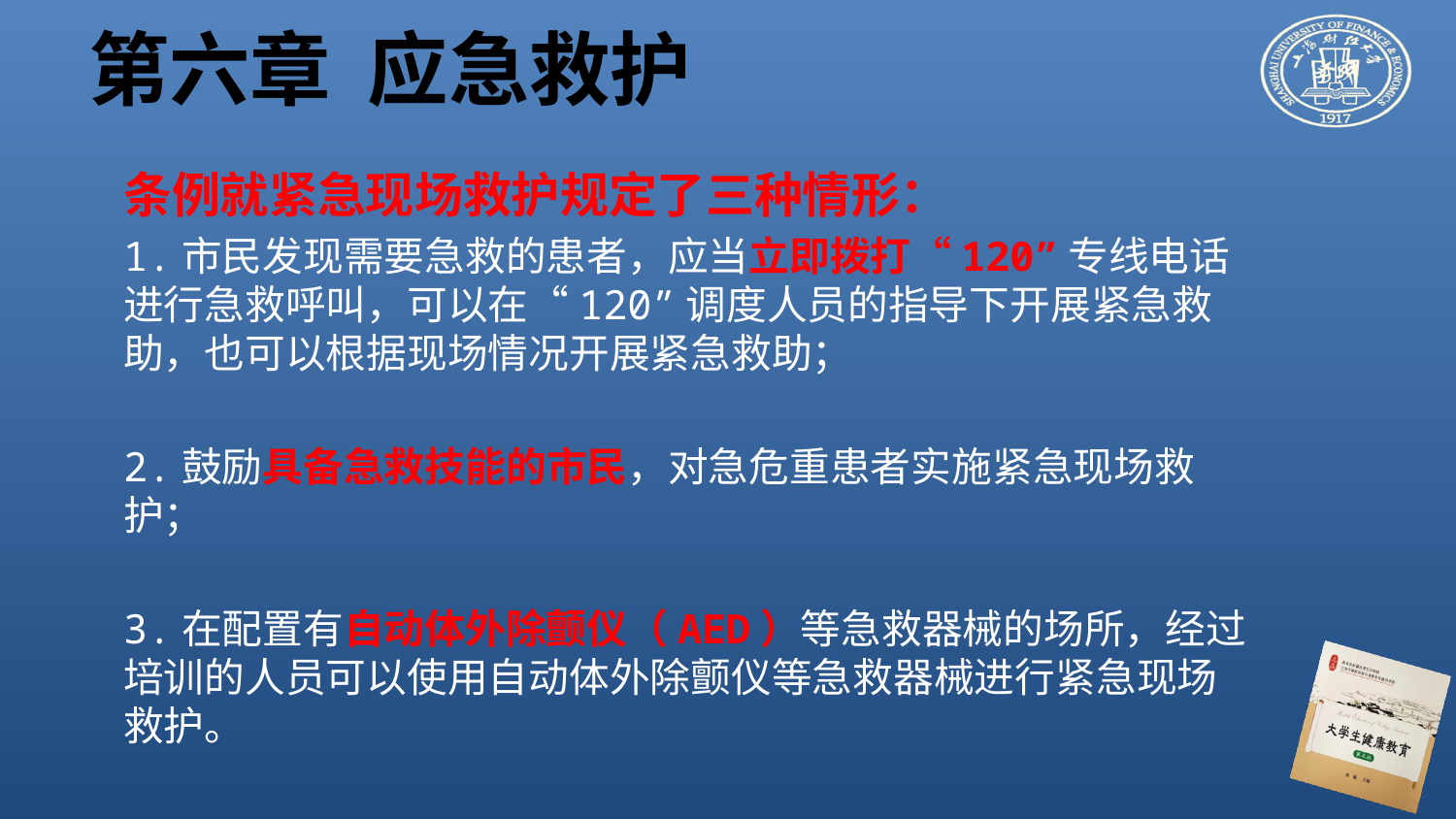

第六章  应急救护
条例就紧急现场救护规定了三种情形：
1.市民发现需要急救的患者，应当立即拨打“120”专线电话进行急救呼叫，可以在“120”调度人员的指导下开展紧急救助，也可以根据现场情况开展紧急救助；

2.鼓励具备急救技能的市民，对急危重患者实施紧急现场救护；

3.在配置有自动体外除颤仪（AED）等急救器械的场所，经过培训的人员可以使用自动体外除颤仪等急救器械进行紧急现场救护。